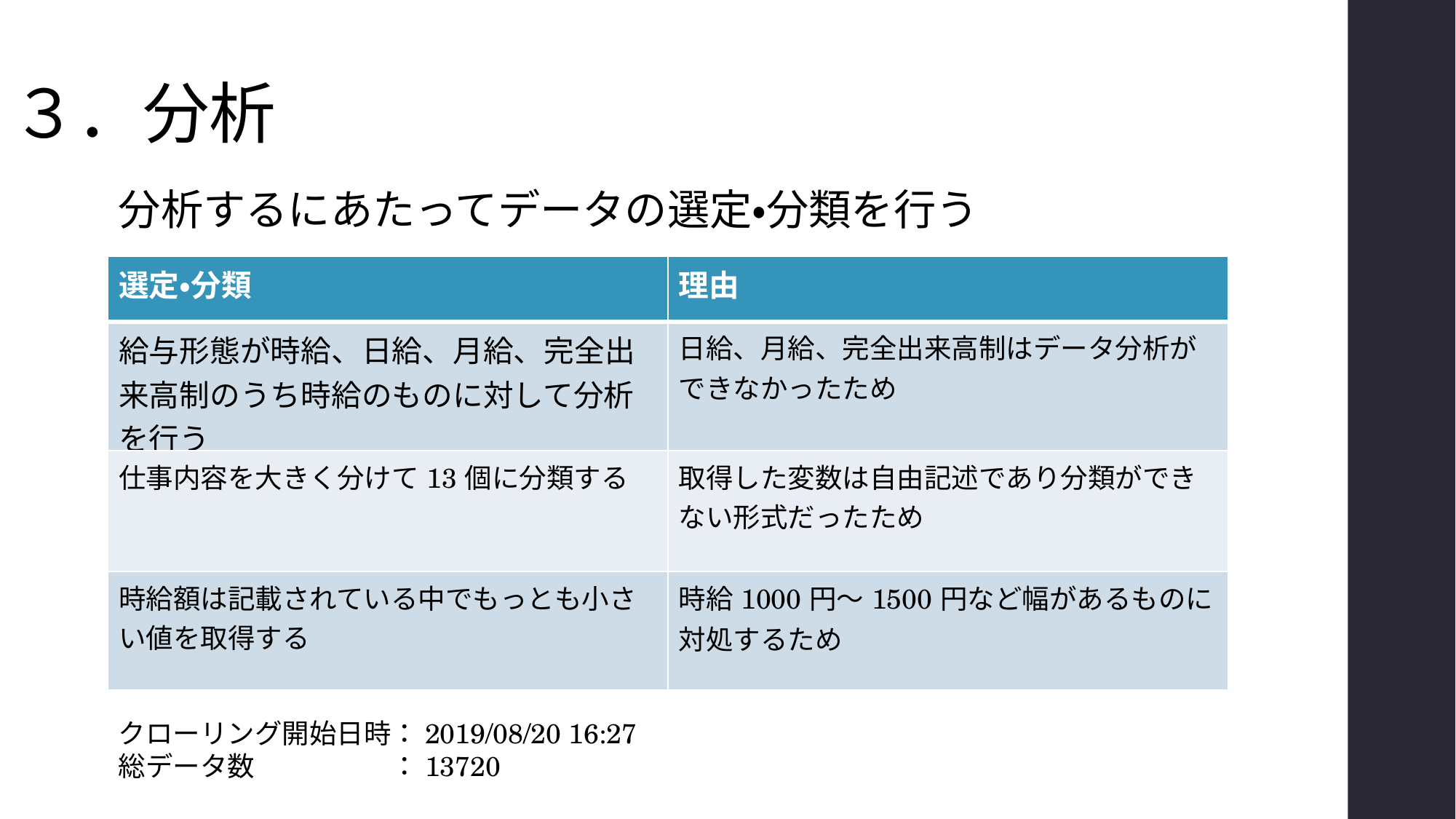

# ３．分析
分析するにあたってデータの選定・分類を行う

| 選定・分類 | 理由 |
| --- | --- |
| 給与形態が時給、日給、月給、完全出来高制のうち時給のものに対して分析を行う | 日給、月給、完全出来高制はデータ分析ができなかったため |
| 仕事内容を大きく分けて13個に分類する | 取得した変数は自由記述であり分類ができない形式だったため |
| 時給額は記載されている中でもっとも小さい値を取得する | 時給1000円～1500円など幅があるものに対処するため |
クローリング開始日時：2019/08/20 16:27
総データ数　　　　　：13720